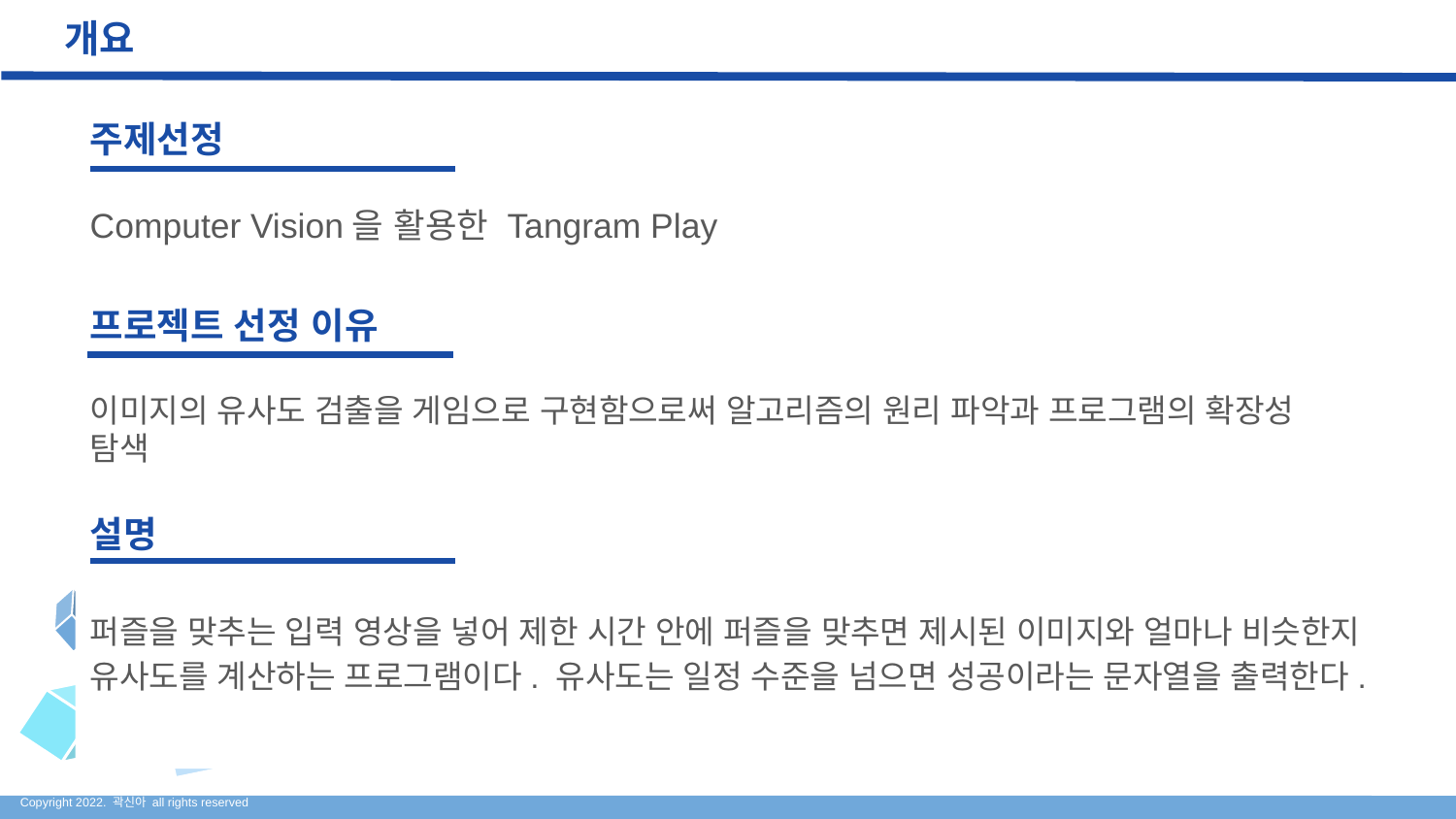

# 개요
주제선정
Computer Vision을 활용한 Tangram Play
프로젝트 선정 이유
이미지의 유사도 검출을 게임으로 구현함으로써 알고리즘의 원리 파악과 프로그램의 확장성 탐색
설명
퍼즐을 맞추는 입력 영상을 넣어 제한 시간 안에 퍼즐을 맞추면 제시된 이미지와 얼마나 비슷한지 유사도를 계산하는 프로그램이다. 유사도는 일정 수준을 넘으면 성공이라는 문자열을 출력한다.